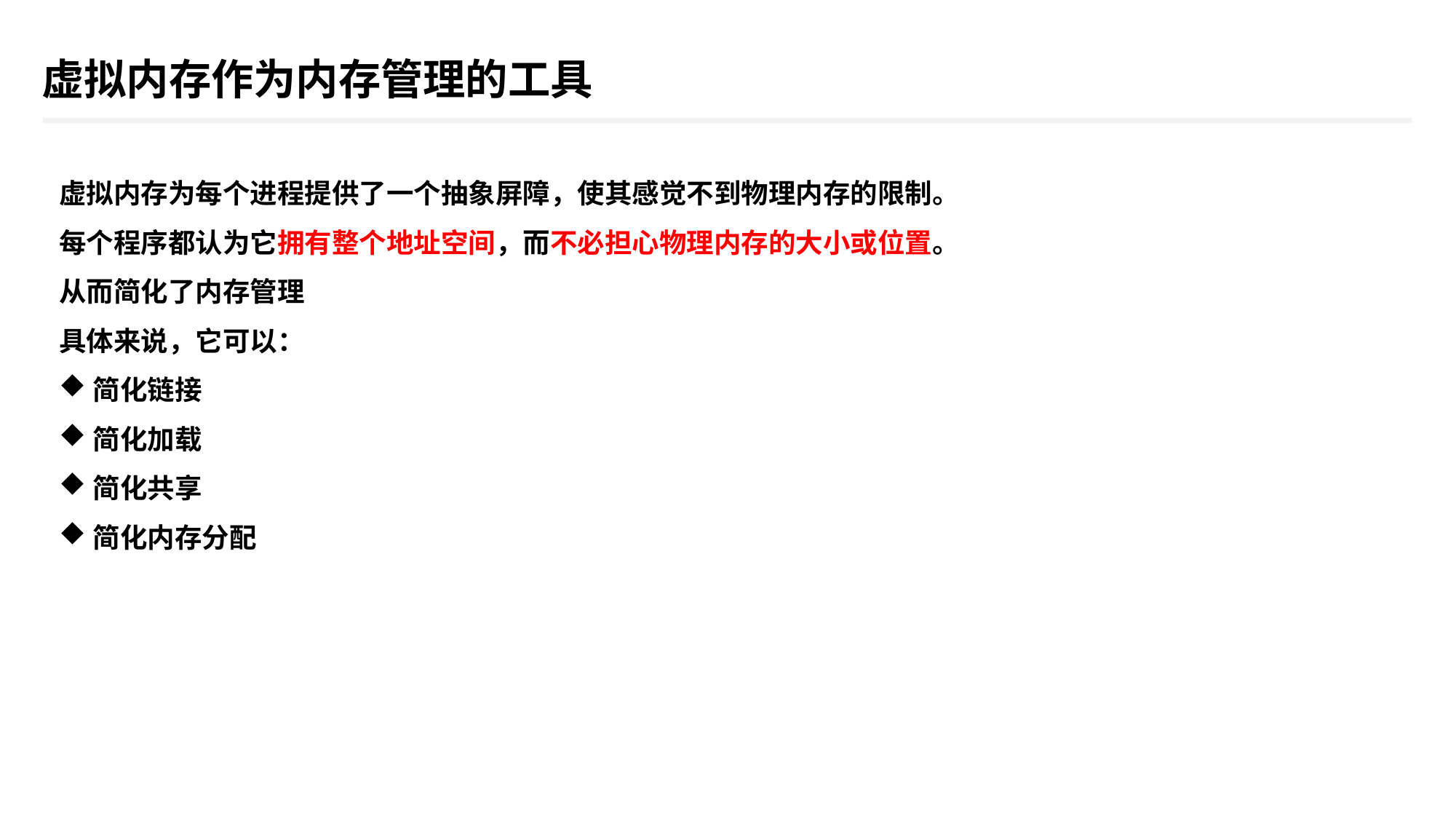

虚拟内存作为内存管理的工具
虚拟内存为每个进程提供了一个抽象屏障，使其感觉不到物理内存的限制。
每个程序都认为它拥有整个地址空间，而不必担心物理内存的大小或位置。
从而简化了内存管理
具体来说，它可以：
简化链接
简化加载
简化共享
简化内存分配